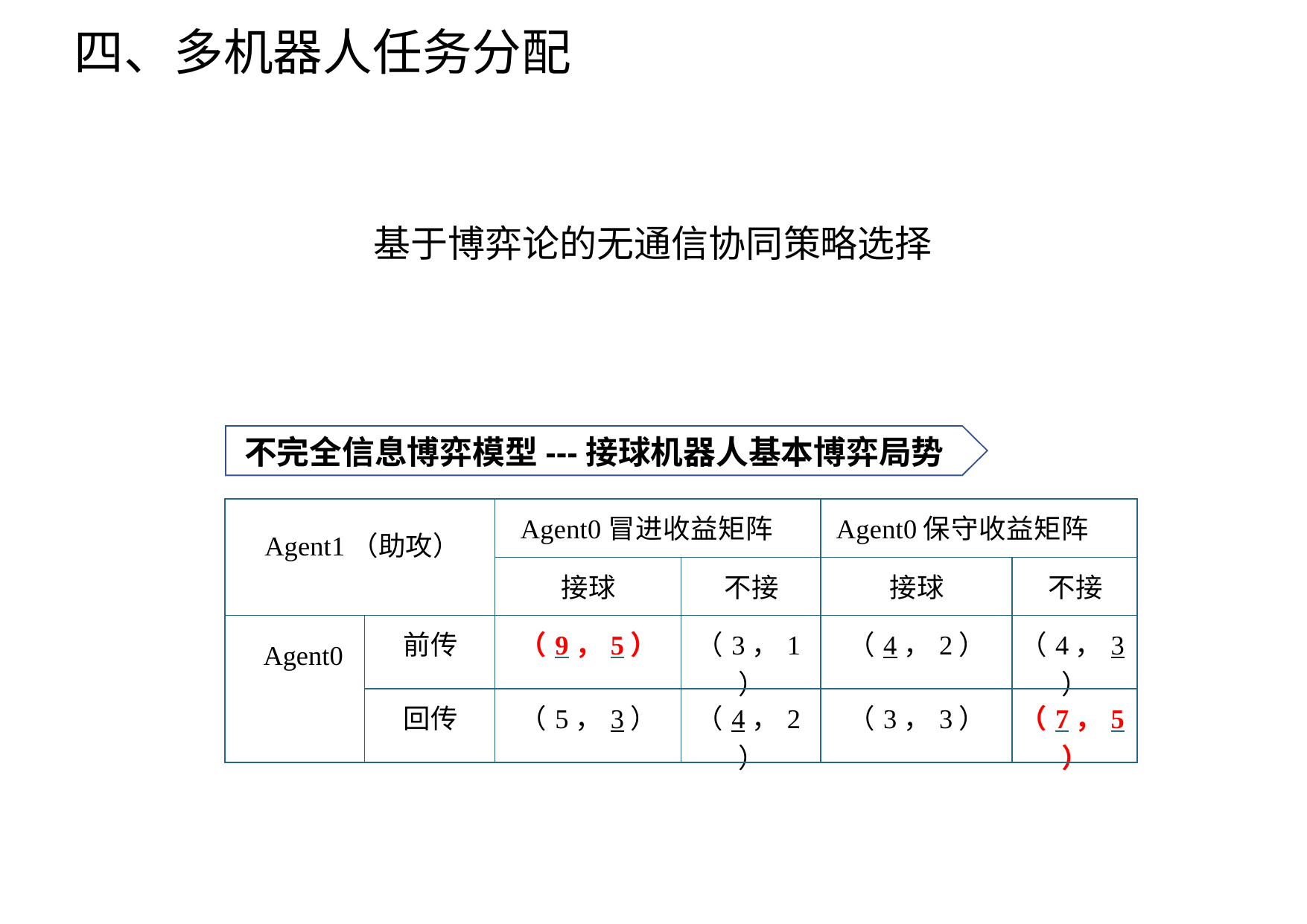

四、多机器人任务分配
基于博弈论的无通信协同策略选择

不完全信息博弈模型---接球机器人基本博弈局势
| Agent1（助攻） |  | Agent0冒进收益矩阵 |  | Agent0保守收益矩阵 |  |
| --- | --- | --- | --- | --- | --- |
|  |  | 接球 | 不接 | 接球 | 不接 |
| Agent0 | 前传 | （9，5） | （3，1） | （4，2） | （4，3） |
|  | 回传 | （5，3） | （4，2） | （3，3） | （7，5） |